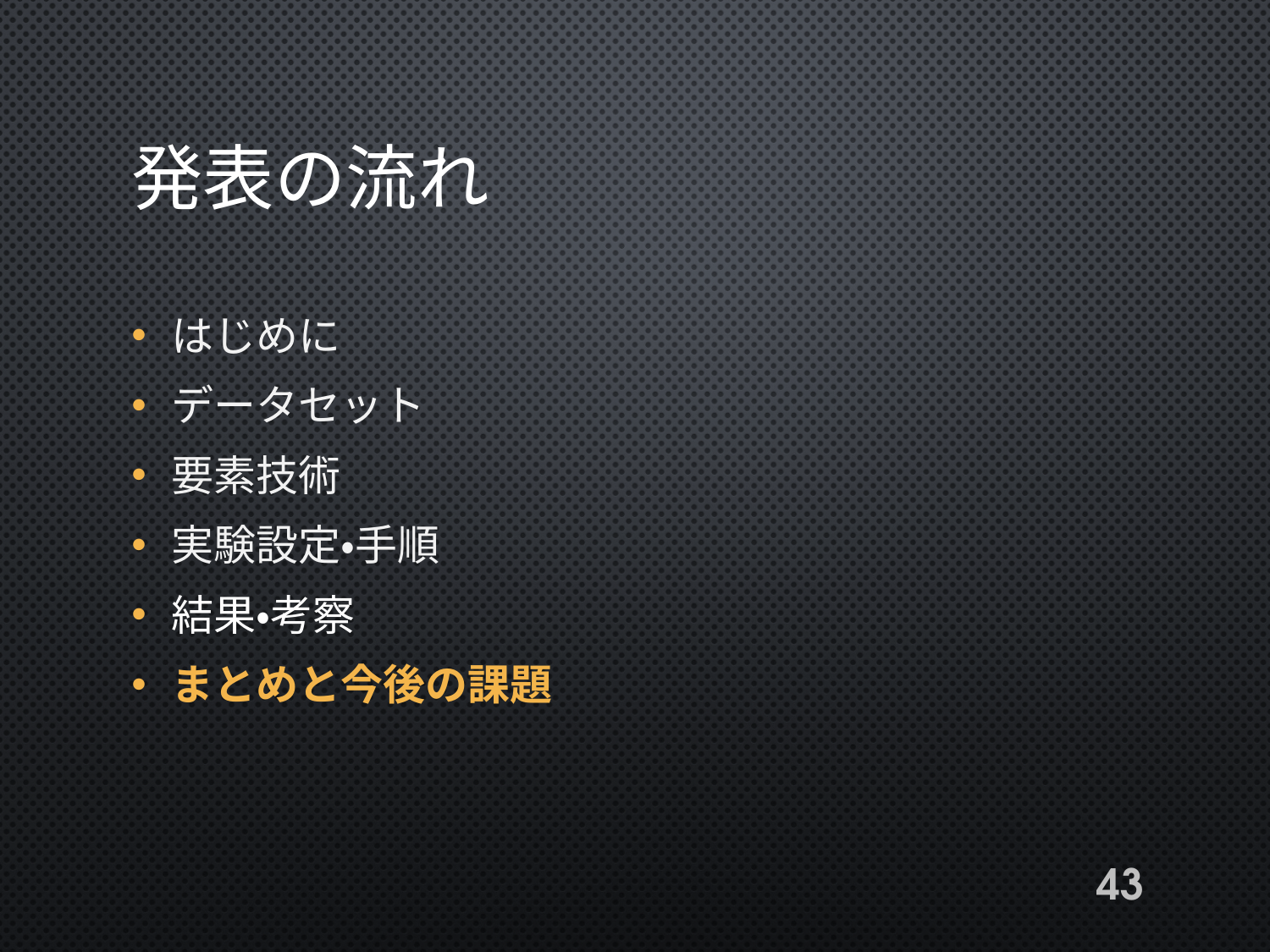

# 発表の流れ
はじめに
データセット
要素技術
実験設定・手順
結果・考察
まとめと今後の課題
43